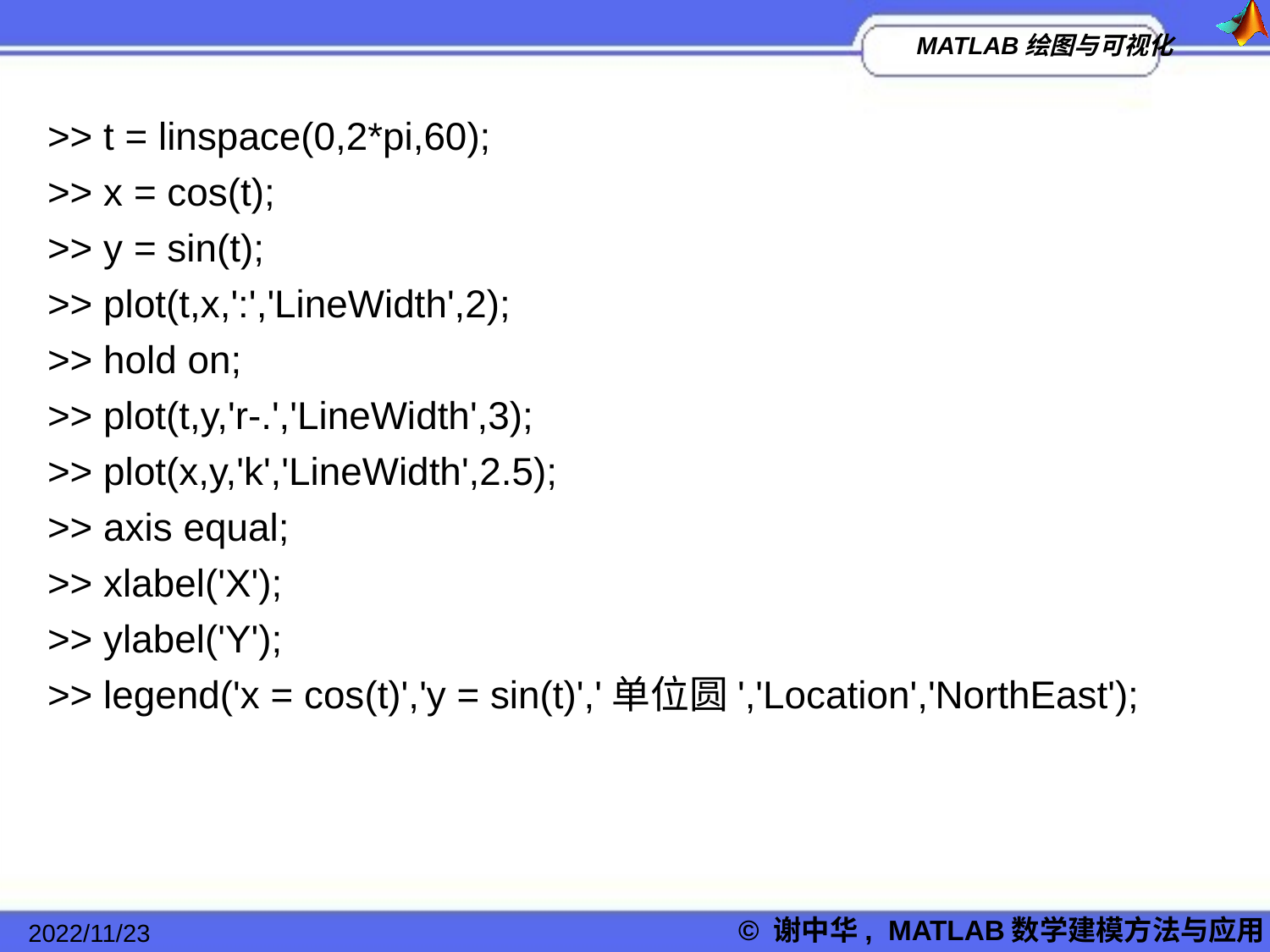

>> t = linspace(0,2*pi,60);
>> x = cos(t);
>> y = sin(t);
>> plot(t,x,':','LineWidth',2);
>> hold on;
>> plot(t,y,'r-.','LineWidth',3);
>> plot(x,y,'k','LineWidth',2.5);
>> axis equal;
>> xlabel('X');
>> ylabel('Y');
>> legend('x = cos(t)','y = sin(t)','单位圆','Location','NorthEast');
2022/11/23
© 谢中华,  MATLAB数学建模方法与应用